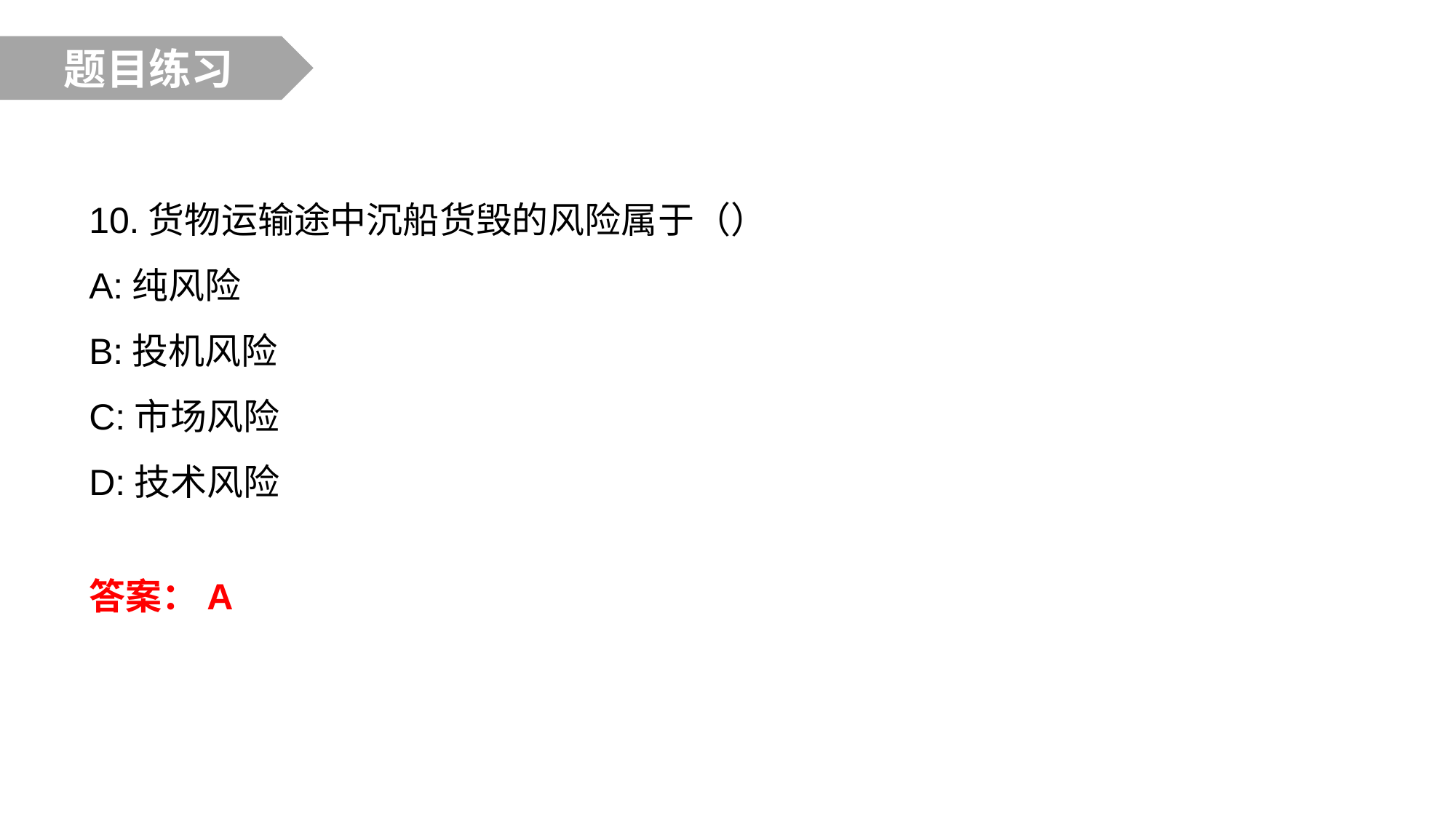

题目练习
10.货物运输途中沉船货毁的风险属于（）
A:纯风险
B:投机风险
C:市场风险
D:技术风险
答案：A